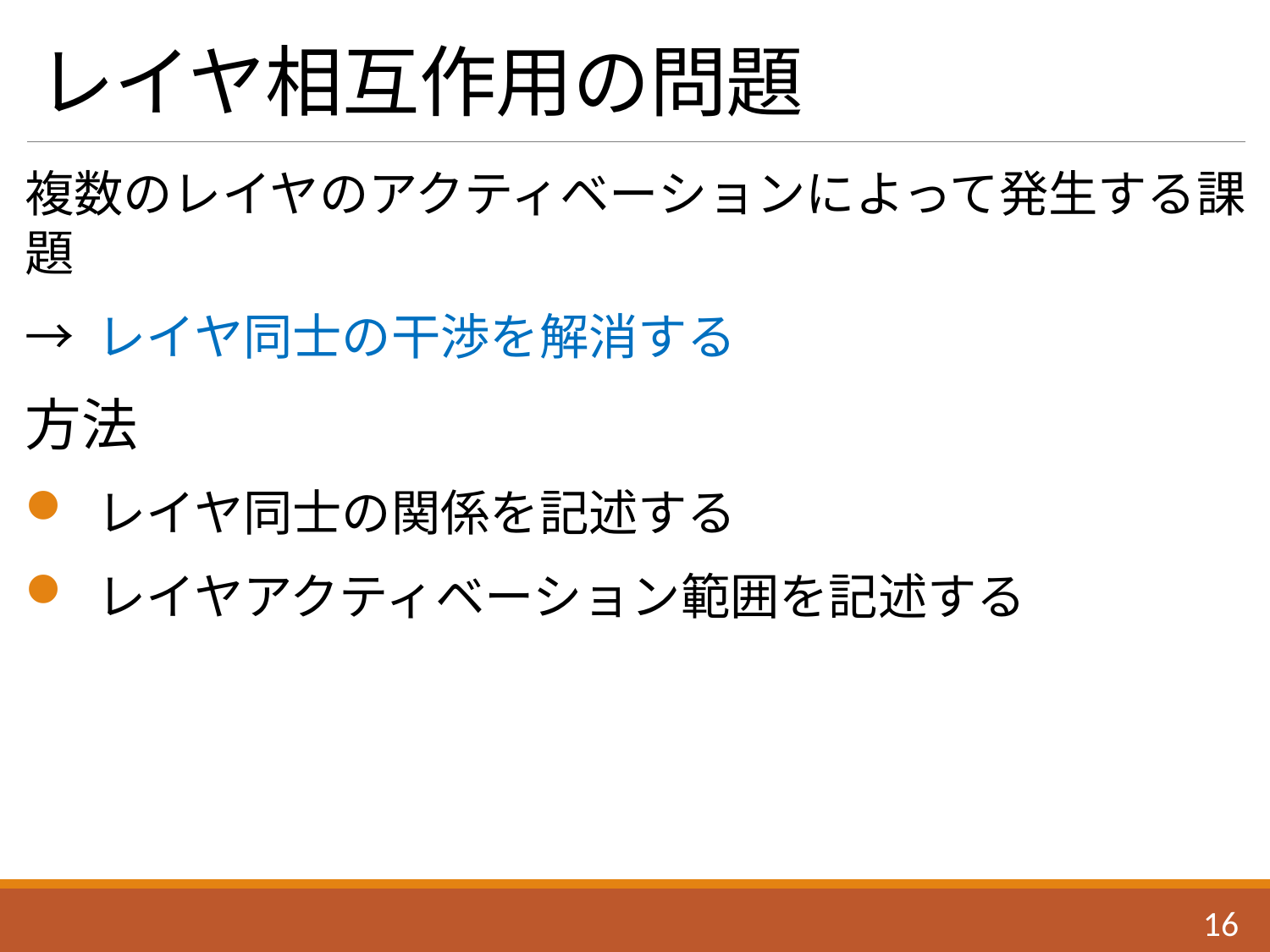

# レイヤ相互作用の問題
複数のレイヤのアクティベーションによって発生する課題
→ レイヤ同士の干渉を解消する
方法
 レイヤ同士の関係を記述する
 レイヤアクティベーション範囲を記述する
16